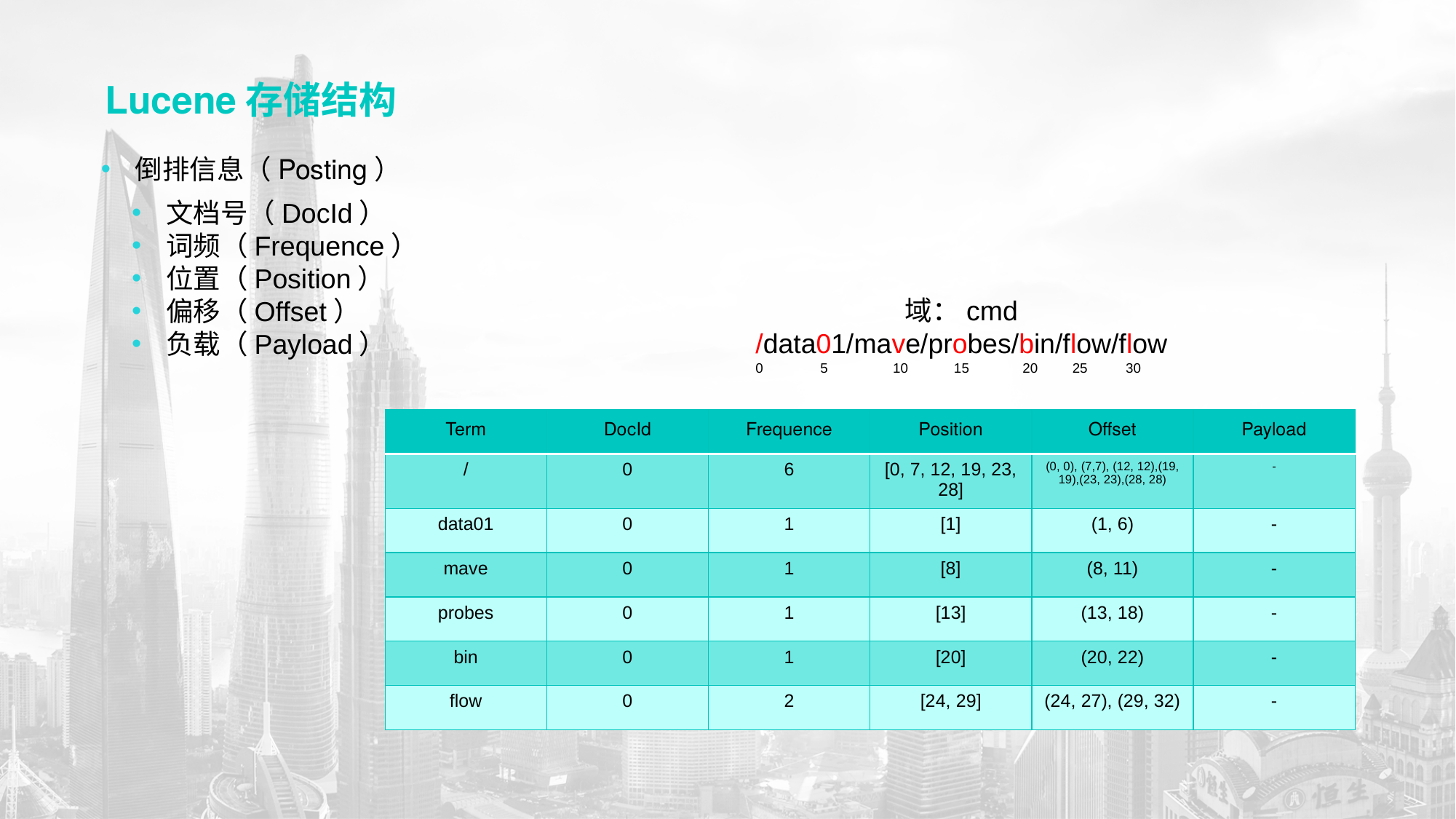

# Lucene存储结构
倒排信息（Posting）

文档号（DocId）
词频（Frequence）
位置（Position）
偏移（Offset）
负载（Payload）
域：cmd
/data01/mave/probes/bin/flow/flow
0               5                 10            15              20         25          30
| Term | DocId | Frequence | Position | Offset | Payload |
| --- | --- | --- | --- | --- | --- |
| / | 0 | 6 | [0, 7, 12, 19, 23, 28] | (0, 0), (7,7), (12, 12),(19, 19),(23, 23),(28, 28) | - |
| data01 | 0 | 1 | [1] | (1, 6) | - |
| mave | 0 | 1 | [8] | (8, 11) | - |
| probes | 0 | 1 | [13] | (13, 18) | - |
| bin | 0 | 1 | [20] | (20, 22) | - |
| flow | 0 | 2 | [24, 29] | (24, 27), (29, 32) | - |